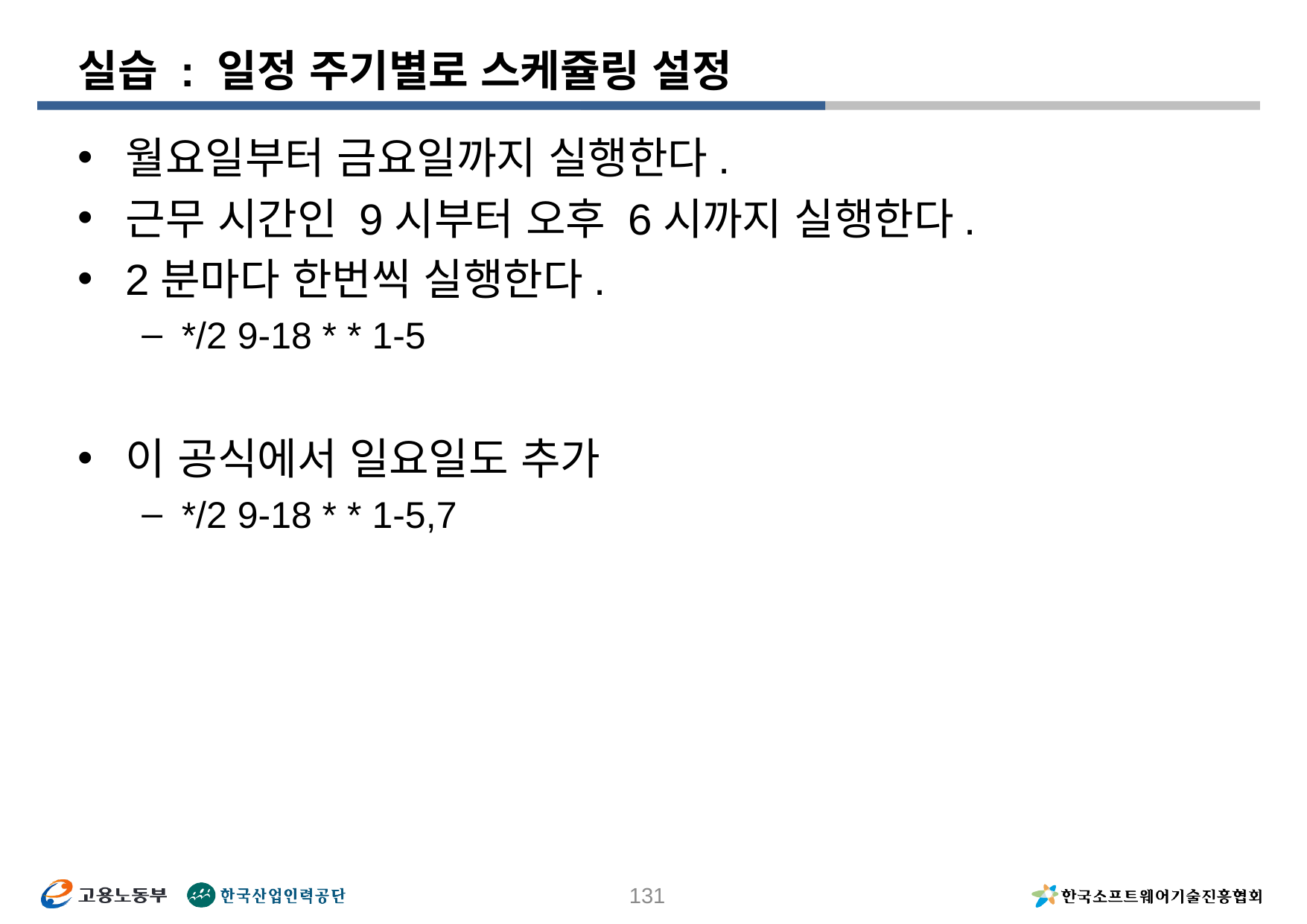

# 실습 : 일정 주기별로 스케쥴링 설정
월요일부터 금요일까지 실행한다.
근무 시간인 9시부터 오후 6시까지 실행한다.
2분마다 한번씩 실행한다.
*/2 9-18 * * 1-5

이 공식에서 일요일도 추가
*/2 9-18 * * 1-5,7

131